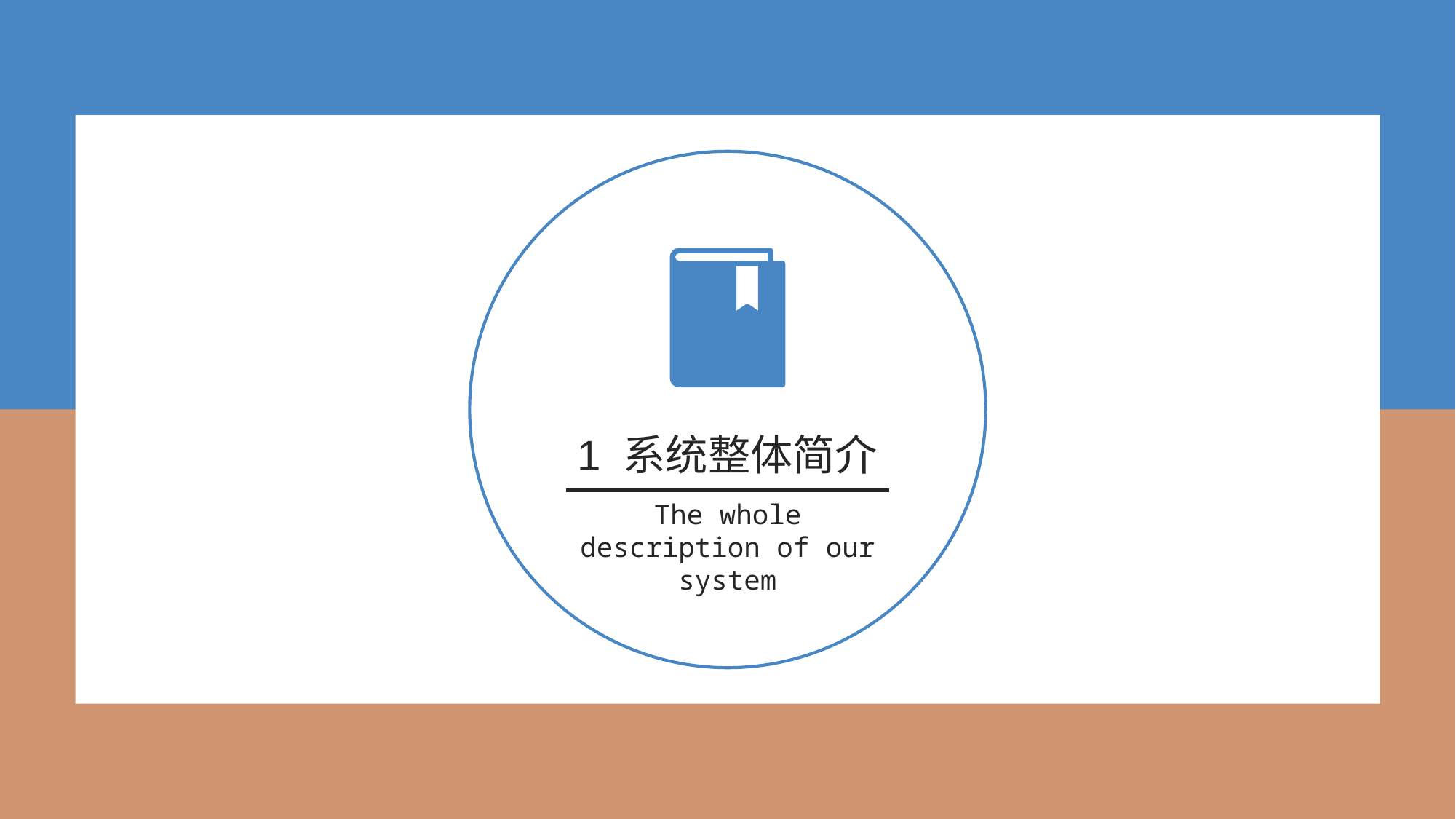

1 系统整体简介
The whole description of our system